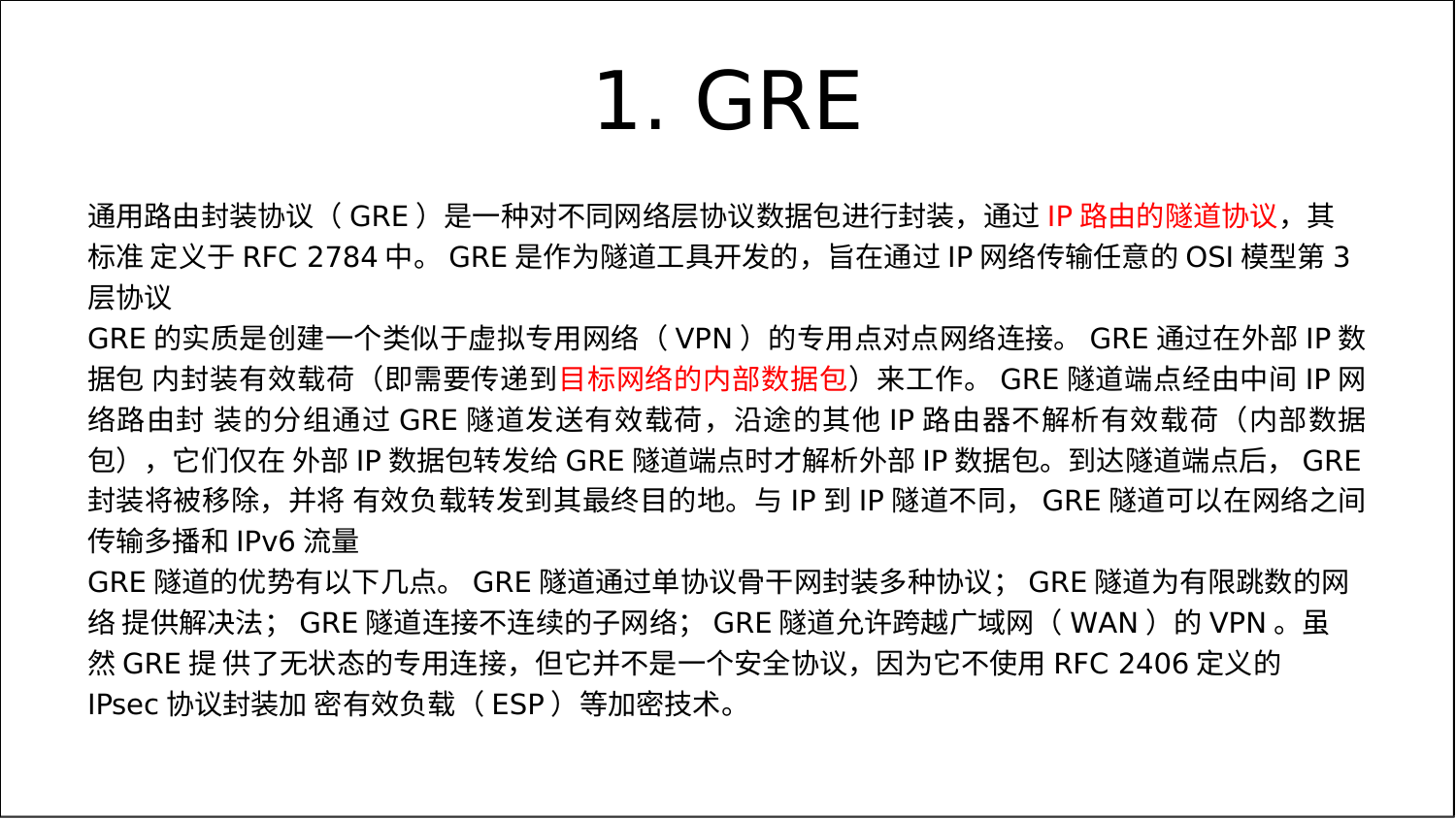

# 1. GRE
通用路由封装协议（GRE）是一种对不同网络层协议数据包进行封装，通过IP路由的隧道协议，其标准 定义于RFC 2784中。GRE是作为隧道工具开发的，旨在通过IP网络传输任意的OSI模型第3层协议
GRE的实质是创建一个类似于虚拟专用网络（VPN）的专用点对点网络连接。GRE通过在外部IP数据包 内封装有效载荷（即需要传递到目标网络的内部数据包）来工作。GRE隧道端点经由中间IP网络路由封 装的分组通过GRE隧道发送有效载荷，沿途的其他IP路由器不解析有效载荷（内部数据包），它们仅在 外部IP数据包转发给GRE隧道端点时才解析外部IP数据包。到达隧道端点后，GRE封装将被移除，并将 有效负载转发到其最终目的地。与IP到IP隧道不同，GRE隧道可以在网络之间传输多播和IPv6流量
GRE隧道的优势有以下几点。GRE隧道通过单协议骨干网封装多种协议；GRE隧道为有限跳数的网络 提供解决法；GRE隧道连接不连续的子网络；GRE隧道允许跨越广域网（WAN）的VPN。虽然GRE提 供了无状态的专用连接，但它并不是一个安全协议，因为它不使用RFC 2406定义的IPsec协议封装加 密有效负载（ESP）等加密技术。